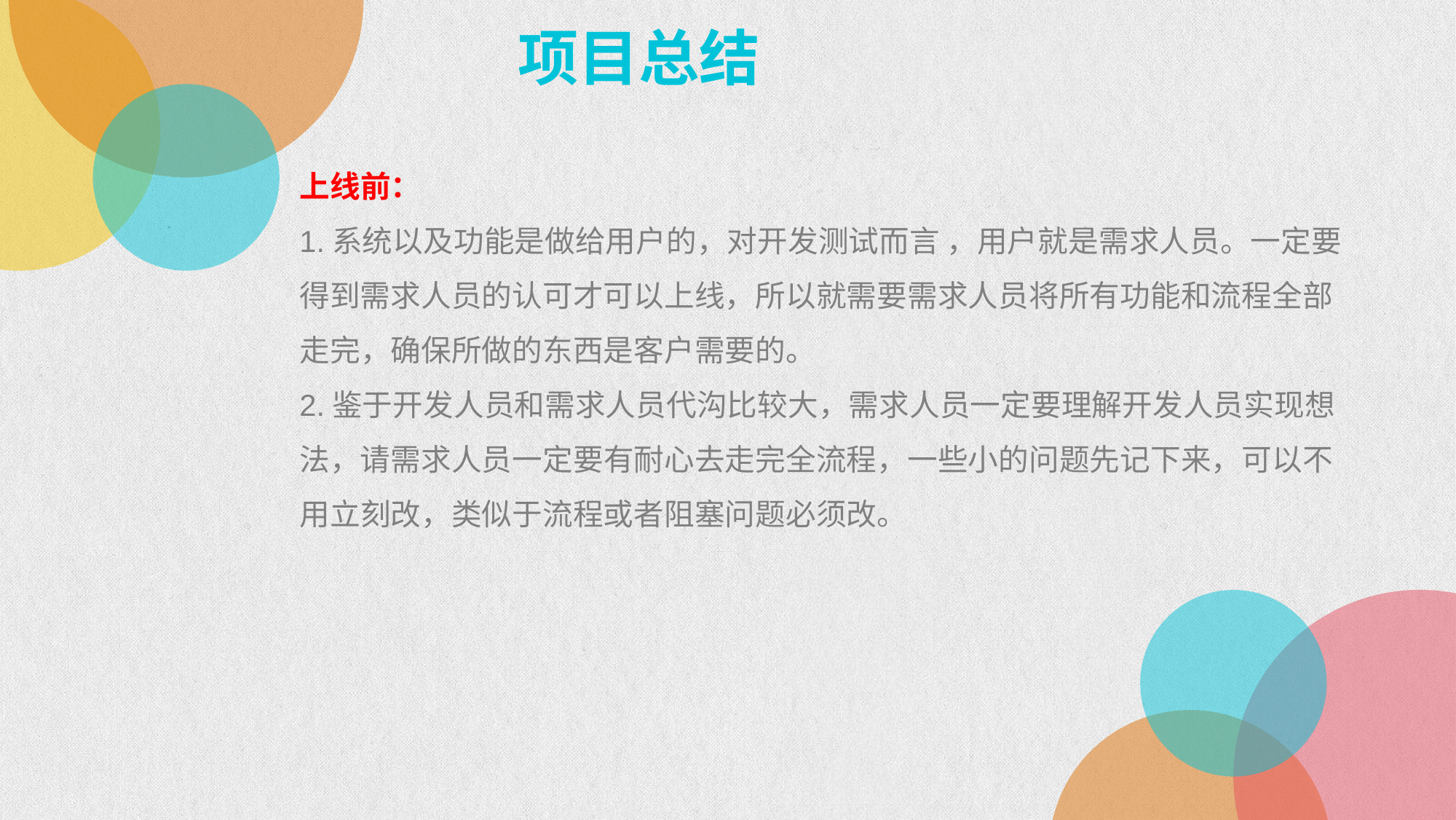

项目总结

上线前：
1.系统以及功能是做给用户的，对开发测试而言 ，用户就是需求人员。一定要得到需求人员的认可才可以上线，所以就需要需求人员将所有功能和流程全部走完，确保所做的东西是客户需要的。
2.鉴于开发人员和需求人员代沟比较大，需求人员一定要理解开发人员实现想法，请需求人员一定要有耐心去走完全流程，一些小的问题先记下来，可以不用立刻改，类似于流程或者阻塞问题必须改。